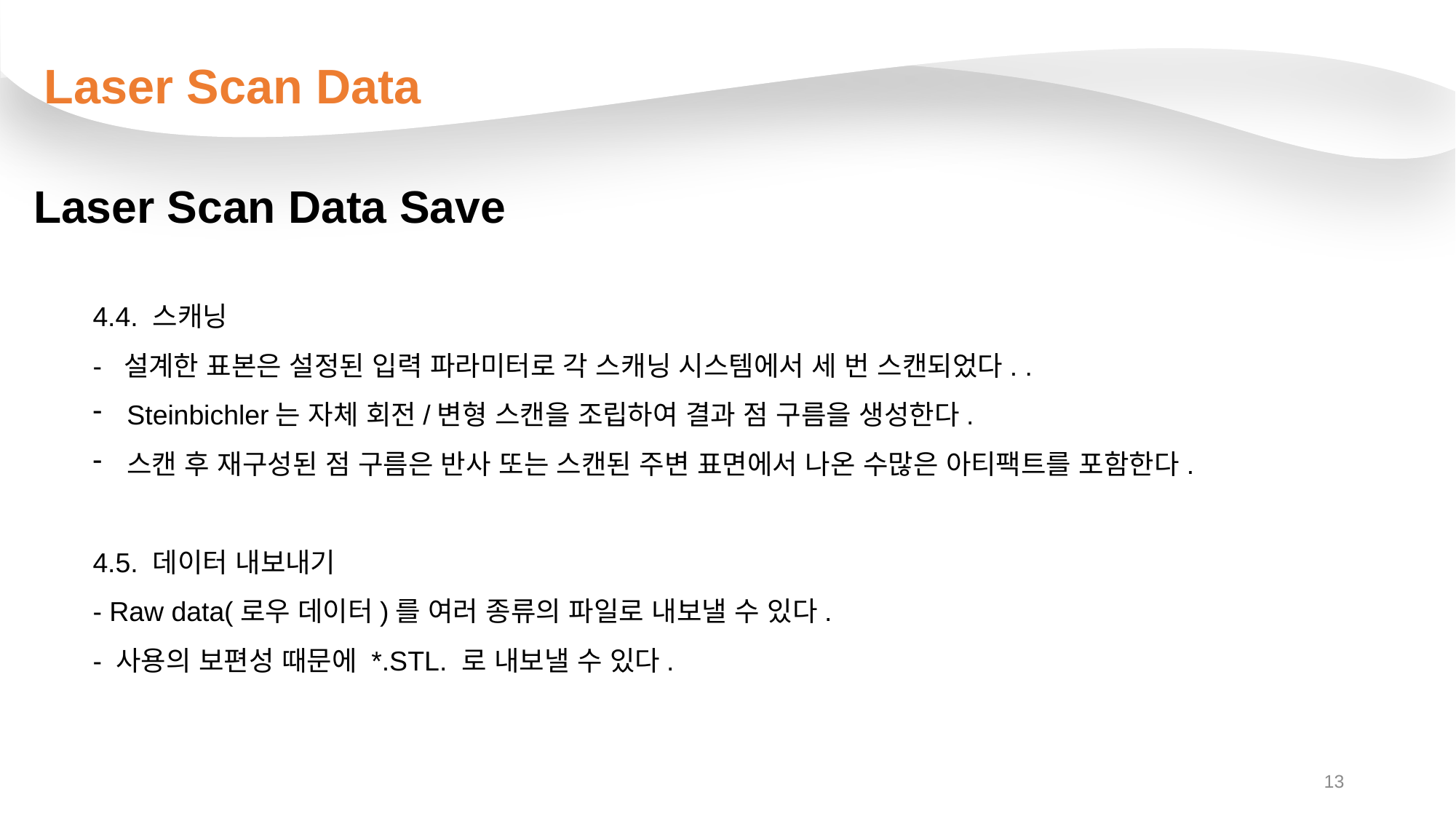

Laser Scan Data

Laser Scan Data Save
4.4. 스캐닝
-  설계한 표본은 설정된 입력 파라미터로 각 스캐닝 시스템에서 세 번 스캔되었다. .
Steinbichler는 자체 회전/변형 스캔을 조립하여 결과 점 구름을 생성한다.
스캔 후 재구성된 점 구름은 반사 또는 스캔된 주변 표면에서 나온 수많은 아티팩트를 포함한다.
4.5. 데이터 내보내기
- Raw data(로우 데이터)를 여러 종류의 파일로 내보낼 수 있다.
- 사용의 보편성 때문에 *.STL. 로 내보낼 수 있다.
13